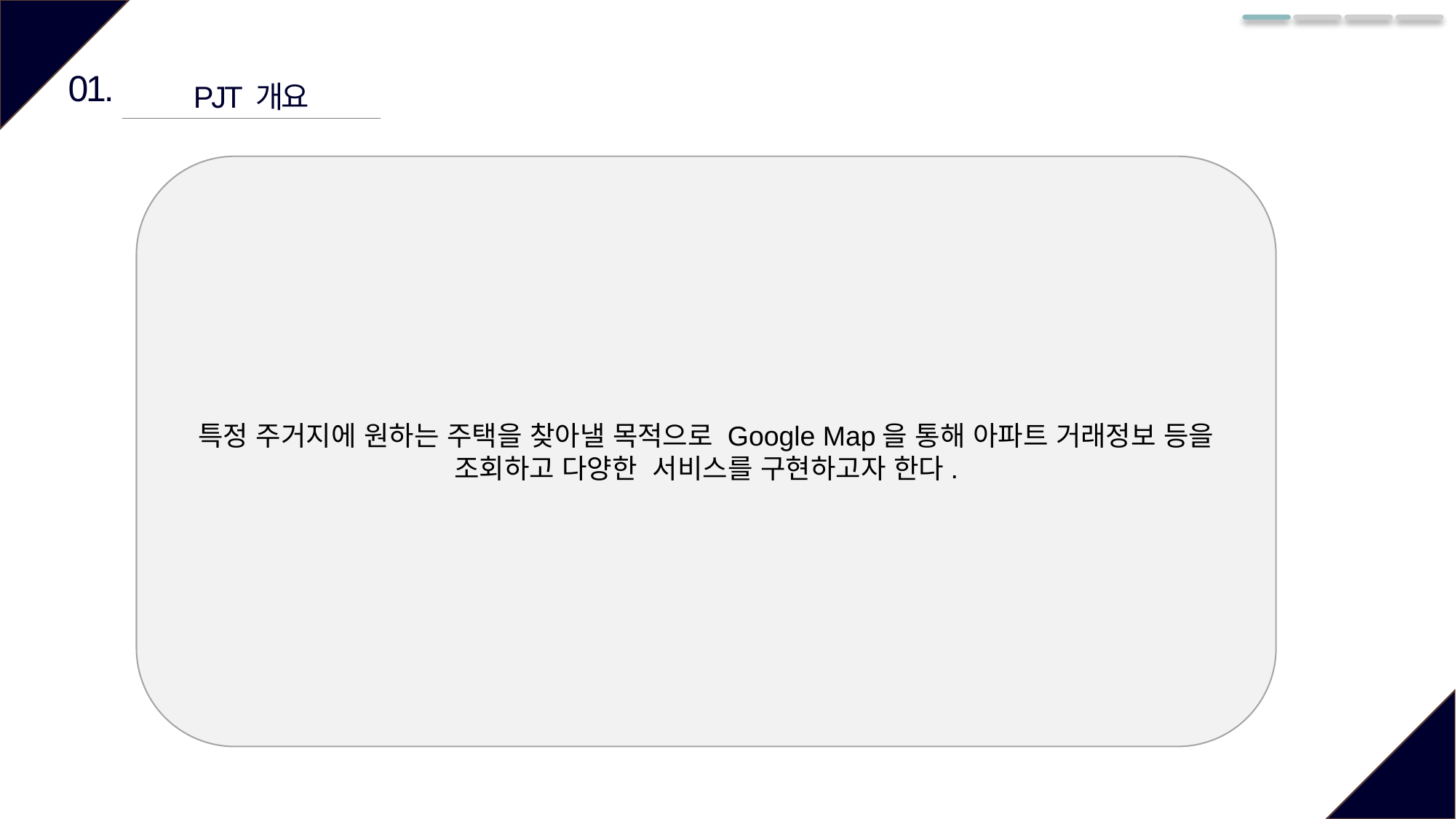

01.
PJT 개요
특정 주거지에 원하는 주택을 찾아낼 목적으로 Google Map을 통해 아파트 거래정보 등을 조회하고 다양한  서비스를 구현하고자 한다.
Text